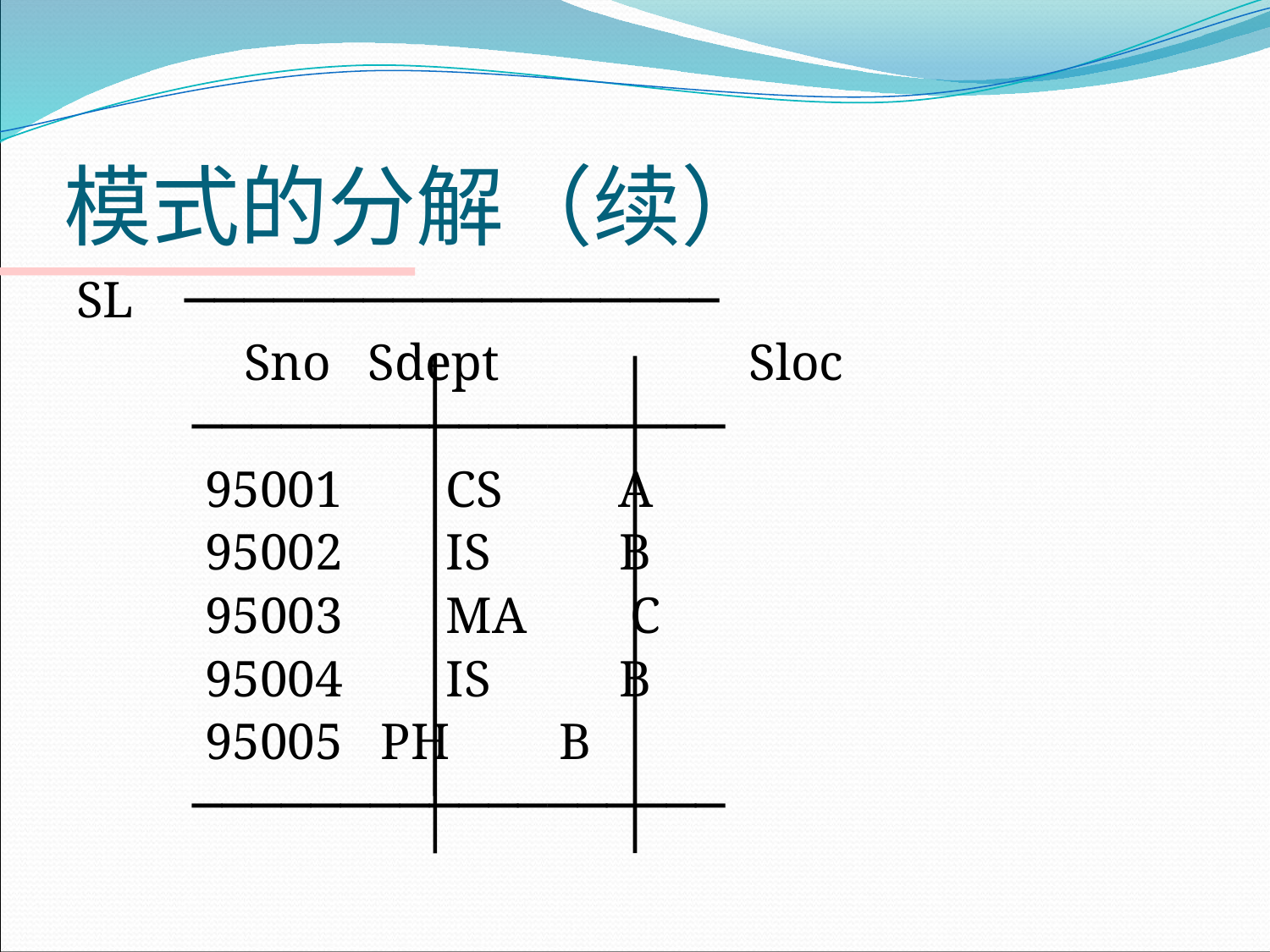

# 模式的分解（续）
SL    ──────────────────
             Sno	Sdept		Sloc
         ──────────────────
          95001        CS         A
          95002        IS          B
          95003        MA        C
          95004        IS          B
          95005	 PH	     B
         ──────────────────

629